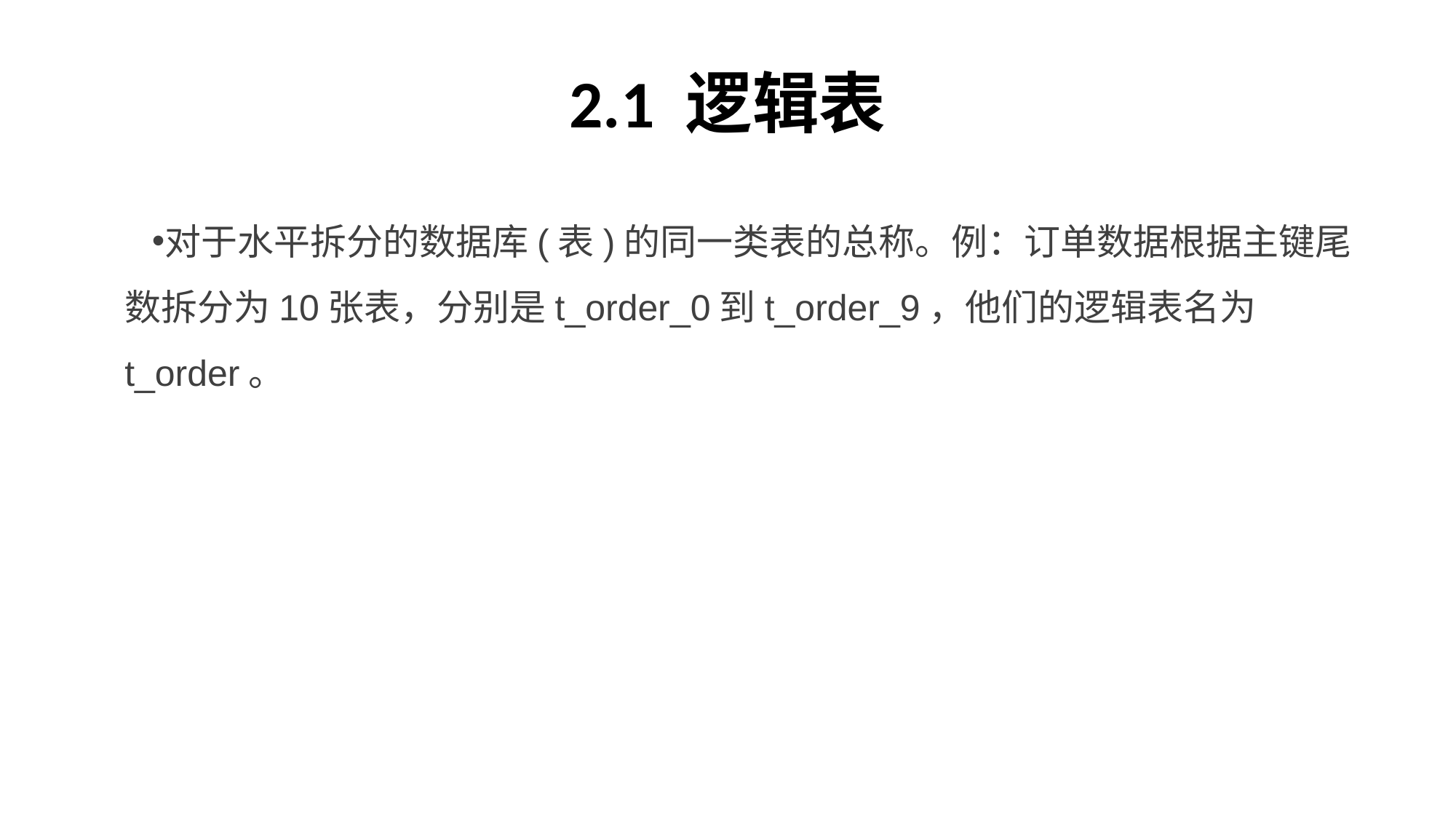

# 2.1 逻辑表
对于水平拆分的数据库(表)的同一类表的总称。例：订单数据根据主键尾数拆分为10张表，分别是t_order_0到t_order_9，他们的逻辑表名为t_order。